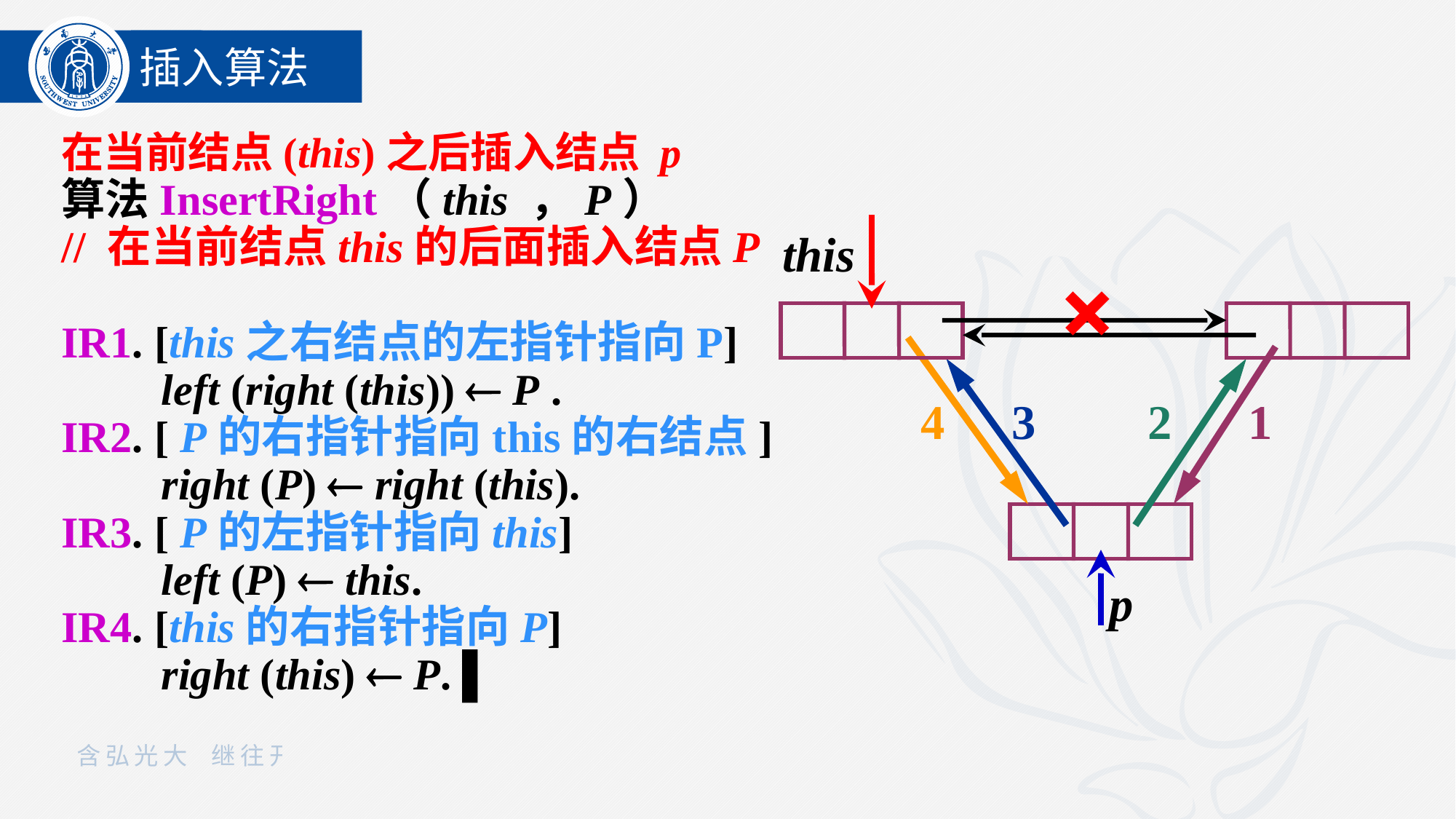

插入算法
在当前结点(this)之后插入结点 p
算法InsertRight（this ，P）
// 在当前结点this的后面插入结点P

IR1. [this之右结点的左指针指向P]
         left (right (this)) ← P .
IR2. [ P的右指针指向this的右结点]
         right (P) ← right (this).
IR3. [ P的左指针指向this]
         left (P) ← this.
IR4. [this的右指针指向P]
         right (this) ← P. ▌
this

×

4

1

3

2

p